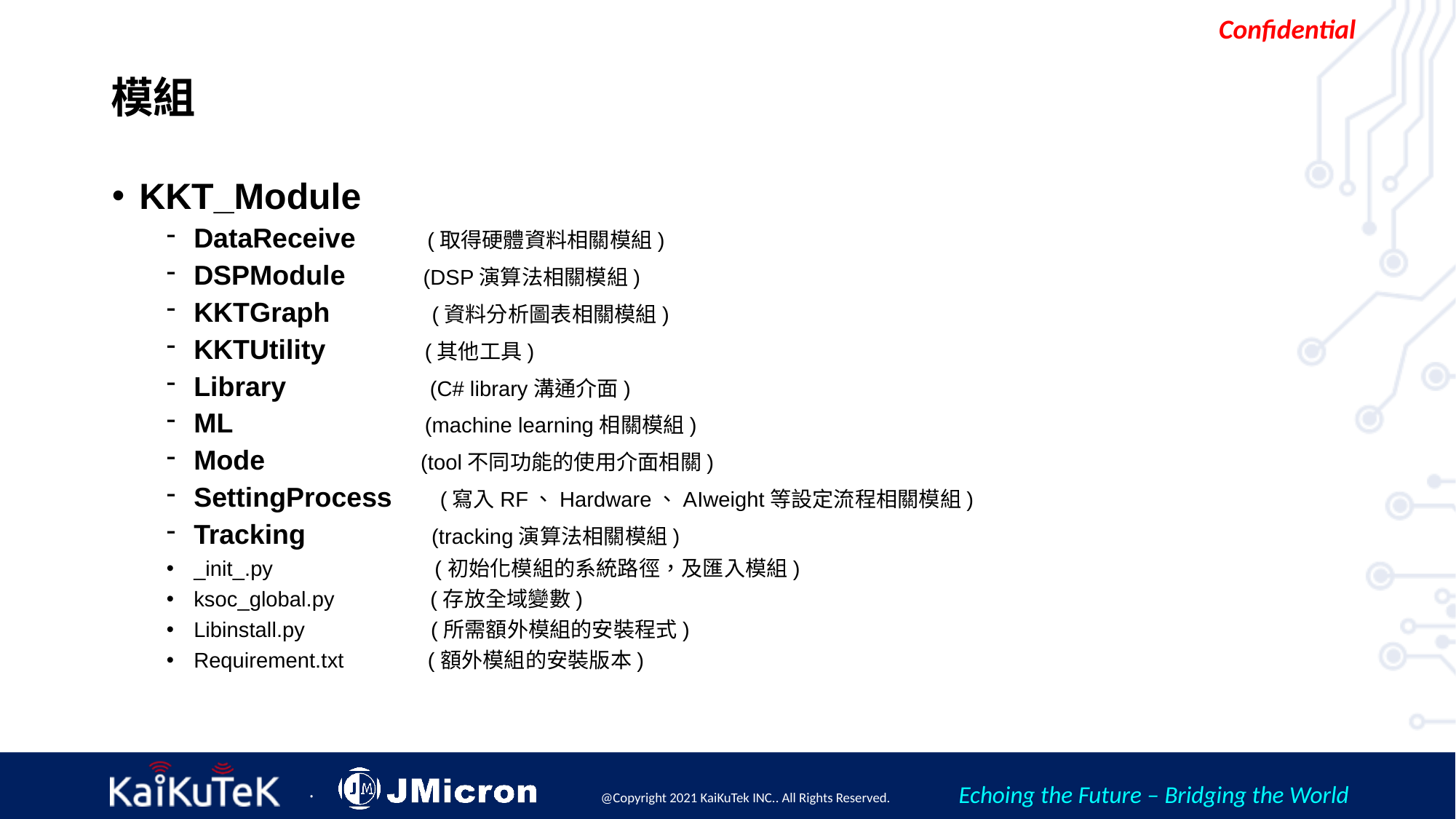

# 模組
KKT_Module
DataReceive            (取得硬體資料相關模組)
DSPModule             (DSP演算法相關模組)
KKTGraph                 (資料分析圖表相關模組)
KKTUtility             (其他工具)
Library                        (C# library溝通介面)
ML                                (machine learning相關模組)
Mode                          (tool不同功能的使用介面相關)
SettingProcess        (寫入RF、Hardware、AIweight等設定流程相關模組)
Tracking                     (tracking演算法相關模組)
_init_.py                           (初始化模組的系統路徑，及匯入模組)
ksoc_global.py                (存放全域變數)
Libinstall.py                     (所需額外模組的安裝程式)
Requirement.txt              (額外模組的安裝版本)